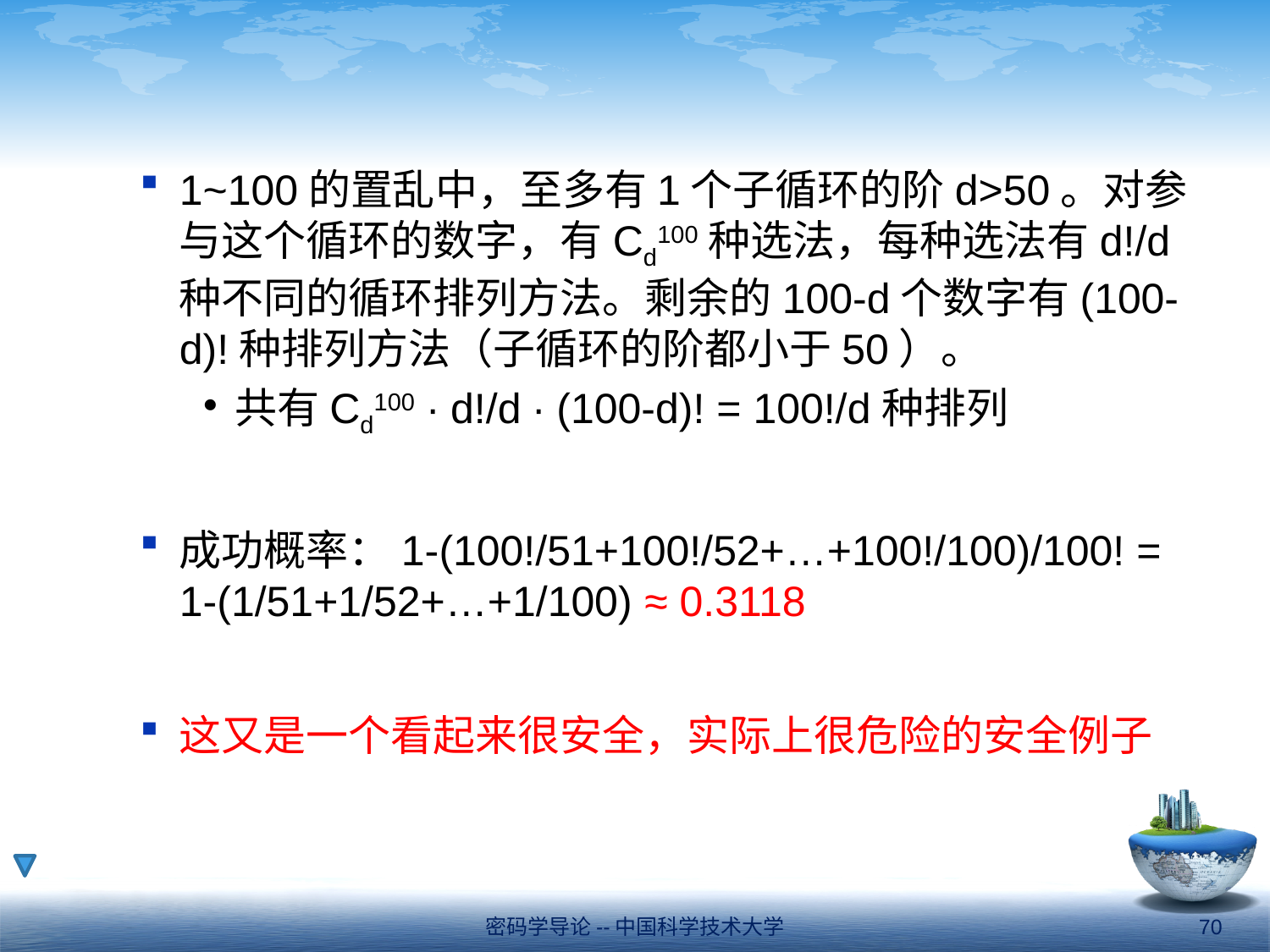

#
1~100的置乱中，至多有1个子循环的阶d>50。对参与这个循环的数字，有Cd100种选法，每种选法有d!/d种不同的循环排列方法。剩余的100-d个数字有(100-d)!种排列方法（子循环的阶都小于50）。
共有Cd100 ∙ d!/d ∙ (100-d)! = 100!/d种排列

成功概率：1-(100!/51+100!/52+…+100!/100)/100! = 1-(1/51+1/52+…+1/100) ≈ 0.3118

这又是一个看起来很安全，实际上很危险的安全例子

密码学导论--中国科学技术大学
70